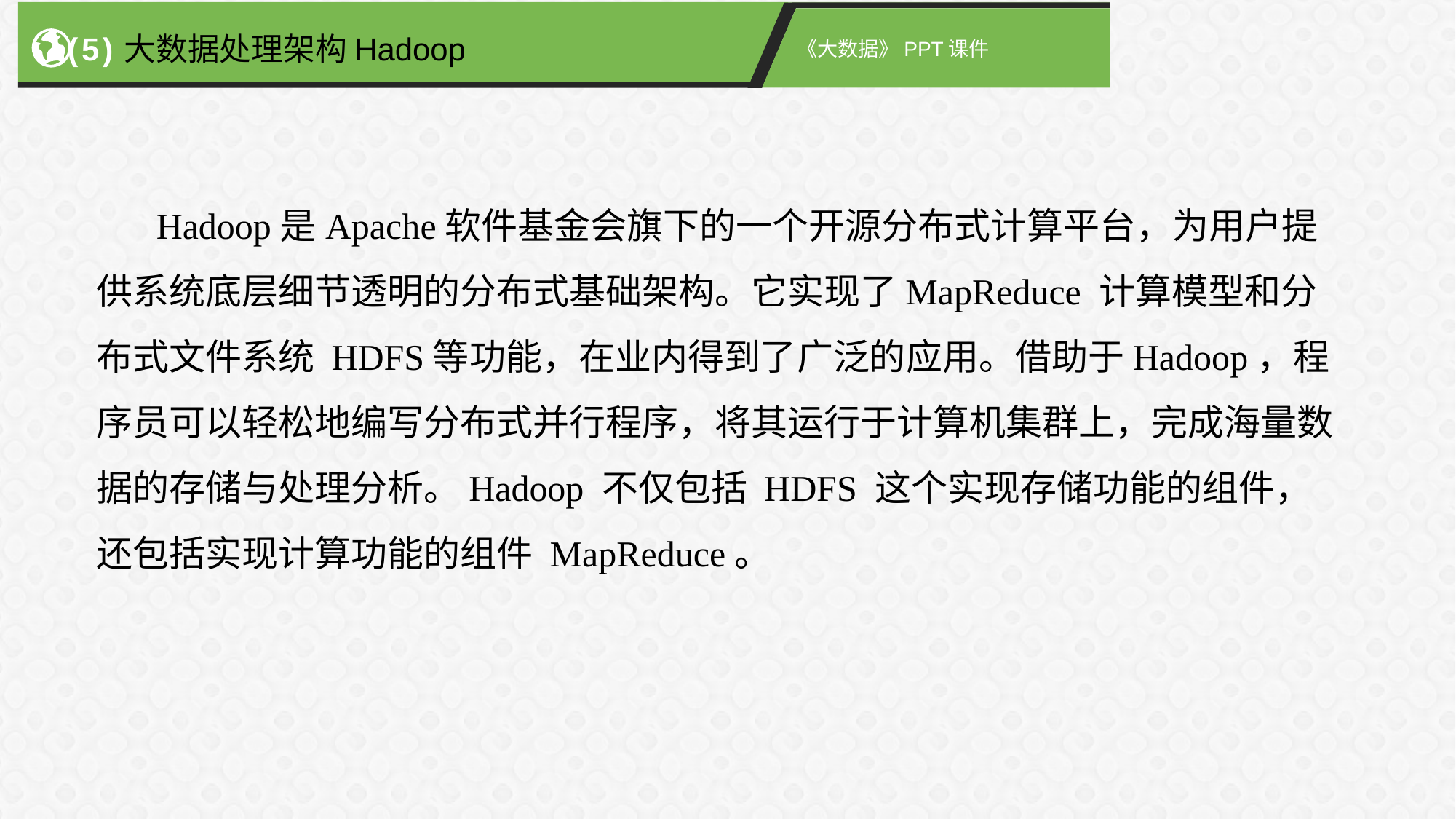

(5)大数据处理架构Hadoop

《大数据》PPT课件
      Hadoop是Apache软件基金会旗下的一个开源分布式计算平台，为用户提供系统底层细节透明的分布式基础架构。它实现了MapReduce 计算模型和分布式文件系统 HDFS等功能，在业内得到了广泛的应用。借助于Hadoop，程序员可以轻松地编写分布式并行程序，将其运行于计算机集群上，完成海量数据的存储与处理分析。Hadoop 不仅包括 HDFS 这个实现存储功能的组件，还包括实现计算功能的组件 MapReduce。